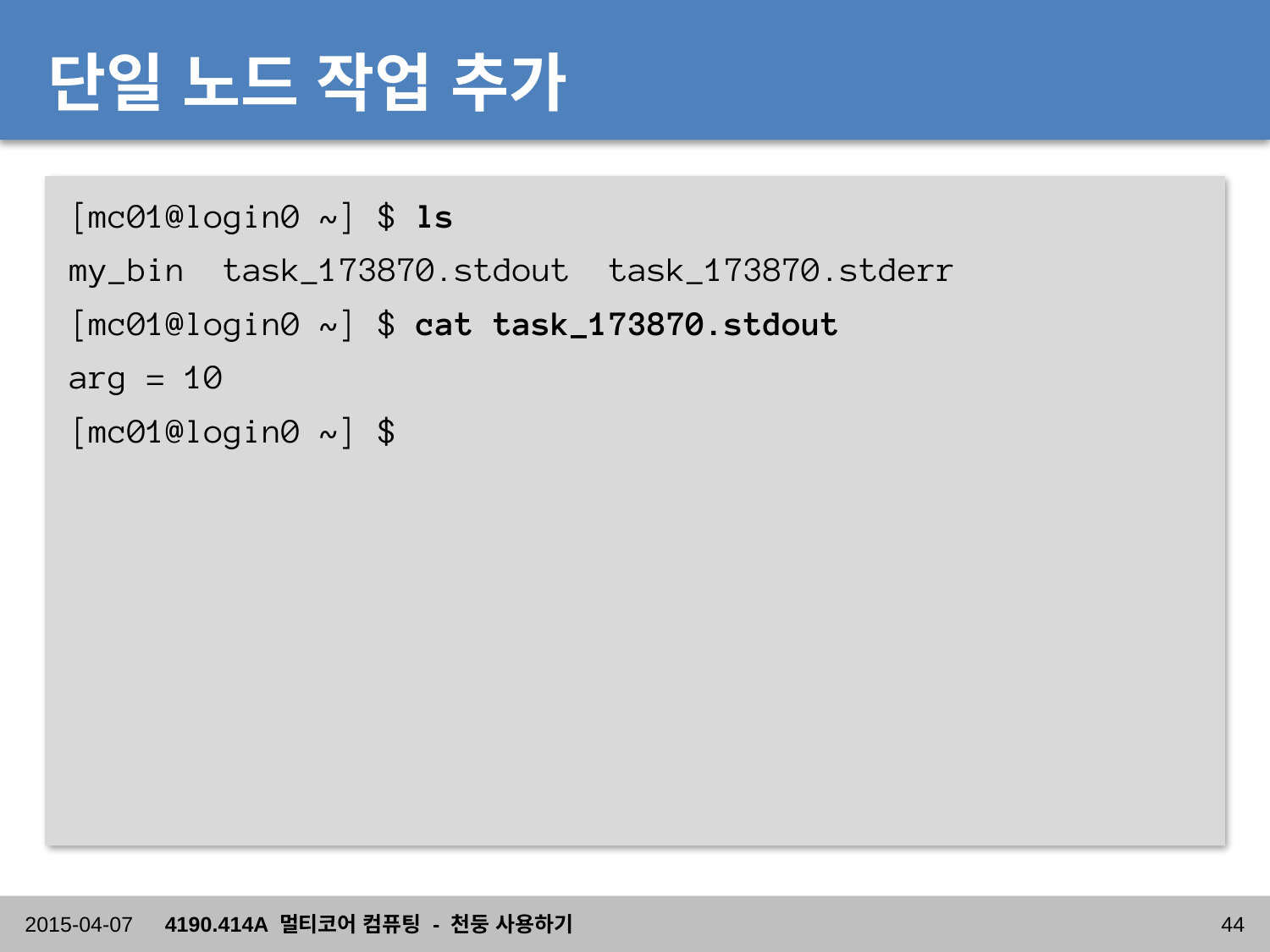

# 단일 노드 작업 추가
[mc01@login0 ~] $ ls
my_bin  task_173870.stdout  task_173870.stderr
[mc01@login0 ~] $ cat task_173870.stdout
arg = 10
[mc01@login0 ~] $
2015-04-07
4190.414A 멀티코어 컴퓨팅 - 천둥 사용하기
44